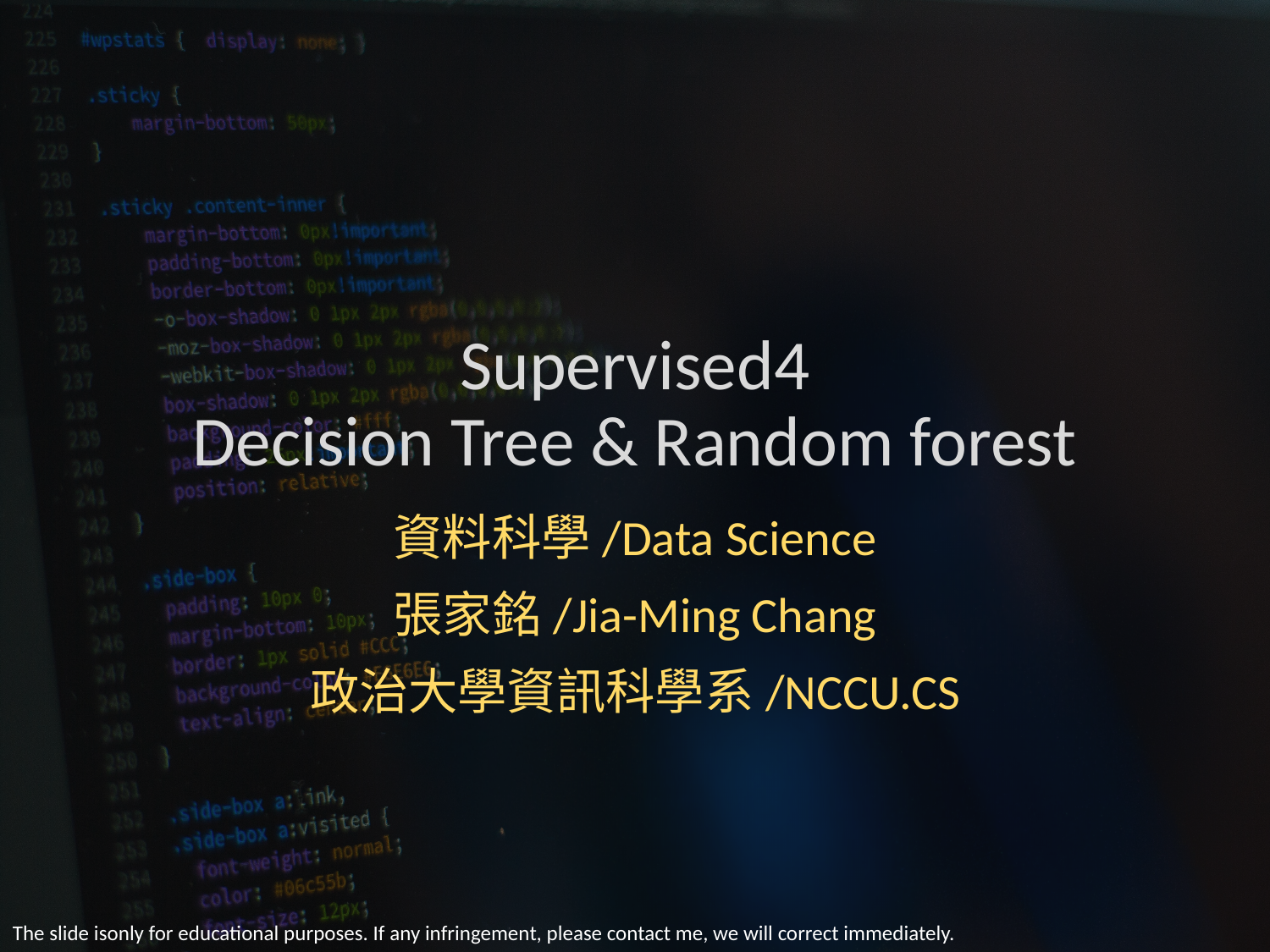

# Supervised4 Decision Tree & Random forest
資料科學/Data Science
張家銘/Jia-Ming Chang
政治大學資訊科學系/NCCU.CS
The slide isonly for educational purposes. If any infringement, please contact me, we will correct immediately.